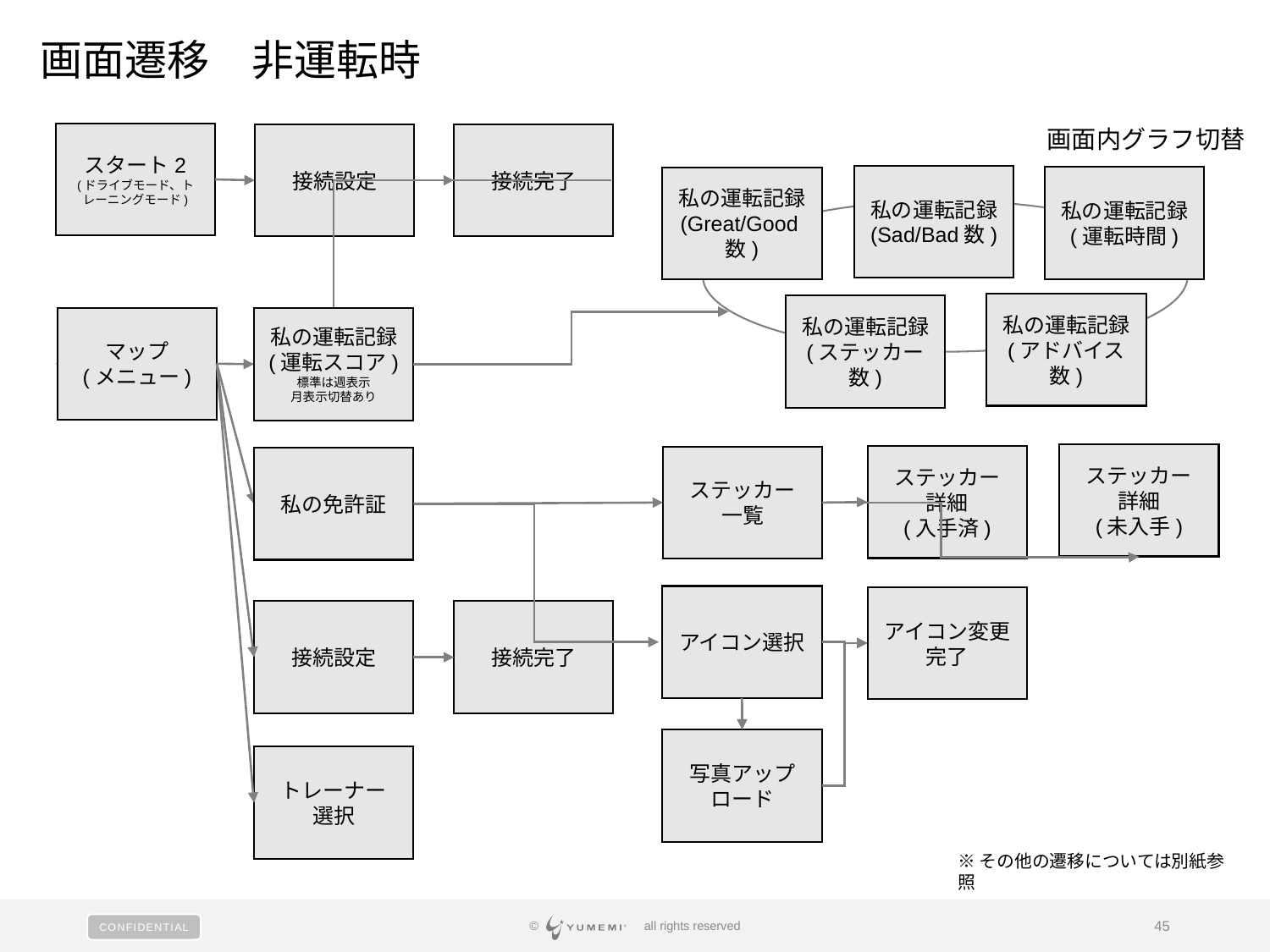

画面遷移　非運転時
画面内グラフ切替
スタート2
(ドライブモード、トレーニングモード)
接続設定
接続完了
私の運転記録
(Sad/Bad数)
私の運転記録
(運転時間)
私の運転記録
(Great/Good数)

私の運転記録
(アドバイス数)
私の運転記録
(ステッカー数)
マップ
(メニュー)
私の運転記録
(運転スコア)
標準は週表示
月表示切替あり
ステッカー
詳細
(未入手)
ステッカー
詳細
(入手済)
ステッカー
一覧
私の免許証
アイコン選択
アイコン変更完了
接続設定
接続完了
写真アップロード
トレーナー
選択
※その他の遷移については別紙参照
©                         　 all rights reserved
45